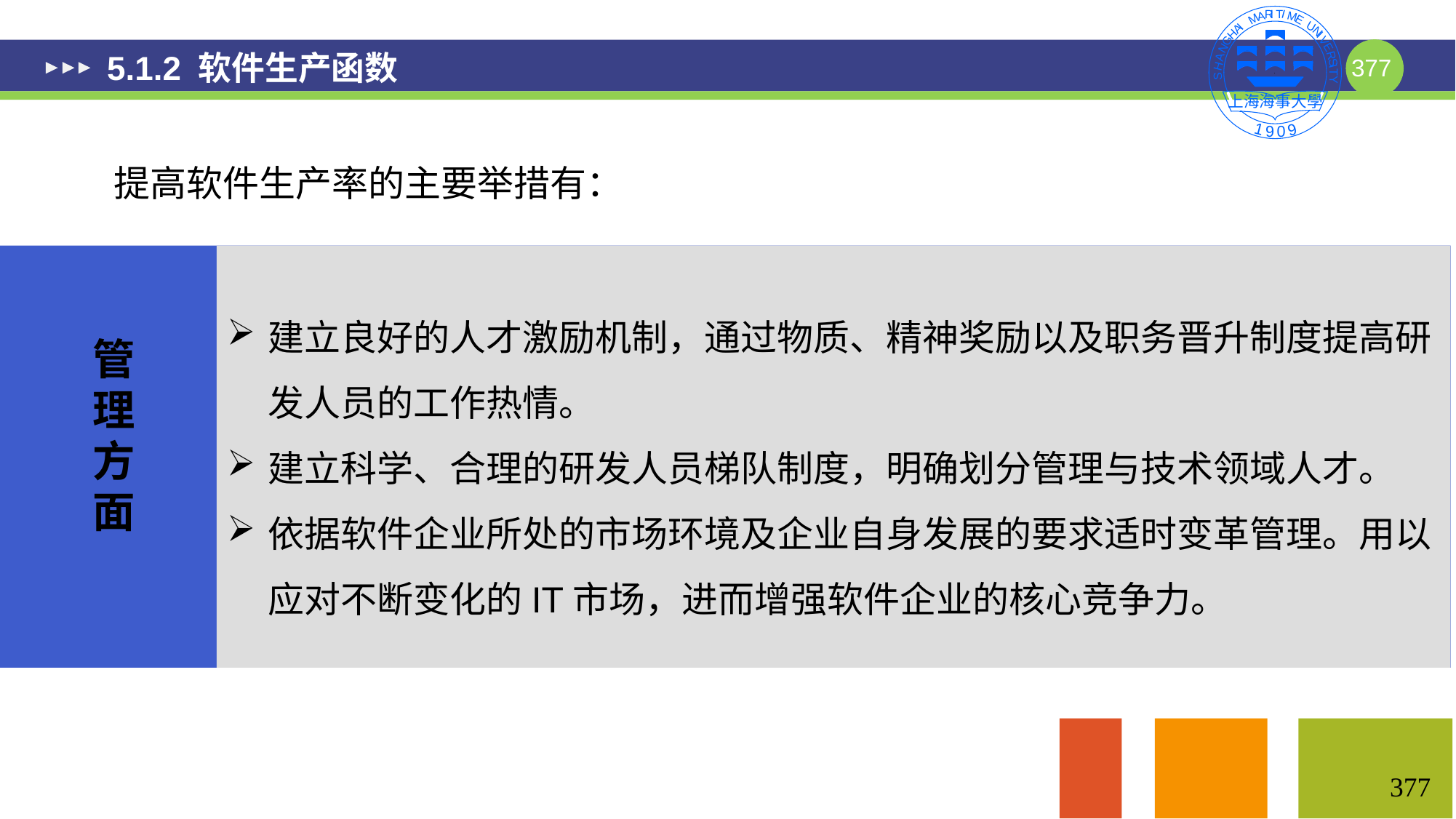

# 5.1.2 软件生产函数
提高软件生产率的主要举措有：

建立良好的人才激励机制，通过物质、精神奖励以及职务晋升制度提高研发人员的工作热情。
建立科学、合理的研发人员梯队制度，明确划分管理与技术领域人才。
依据软件企业所处的市场环境及企业自身发展的要求适时变革管理。用以应对不断变化的IT市场，进而增强软件企业的核心竞争力。
管理方面

377
377